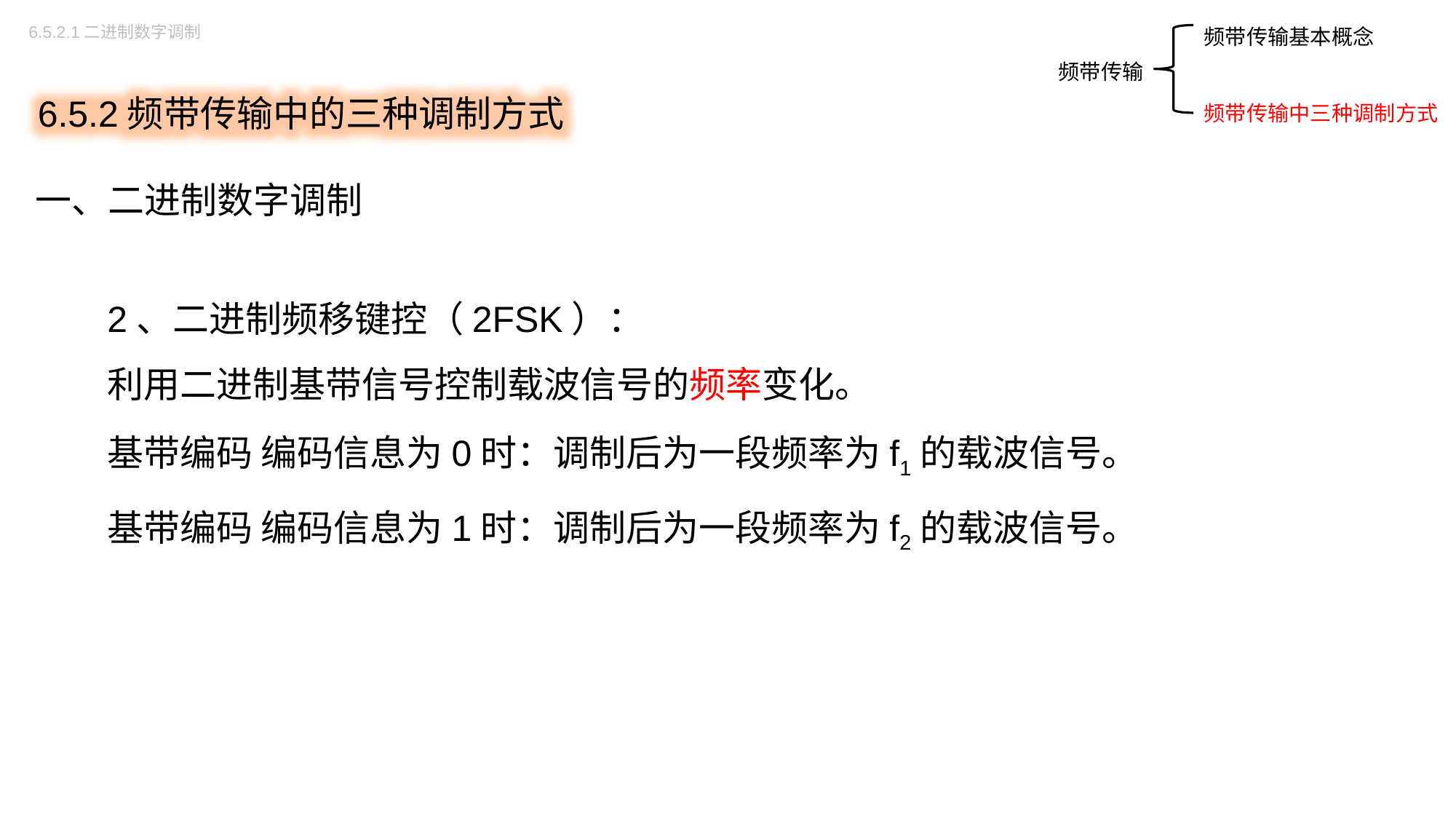

频带传输基本概念

频带传输中三种调制方式
6.5.2.1二进制数字调制

6.5.2频带传输中的三种调制方式
频带传输
一、二进制数字调制
2、二进制频移键控（2FSK）：
利用二进制基带信号控制载波信号的频率变化。
基带编码 编码信息为0时：调制后为一段频率为f1的载波信号。
基带编码 编码信息为1时：调制后为一段频率为f2的载波信号。